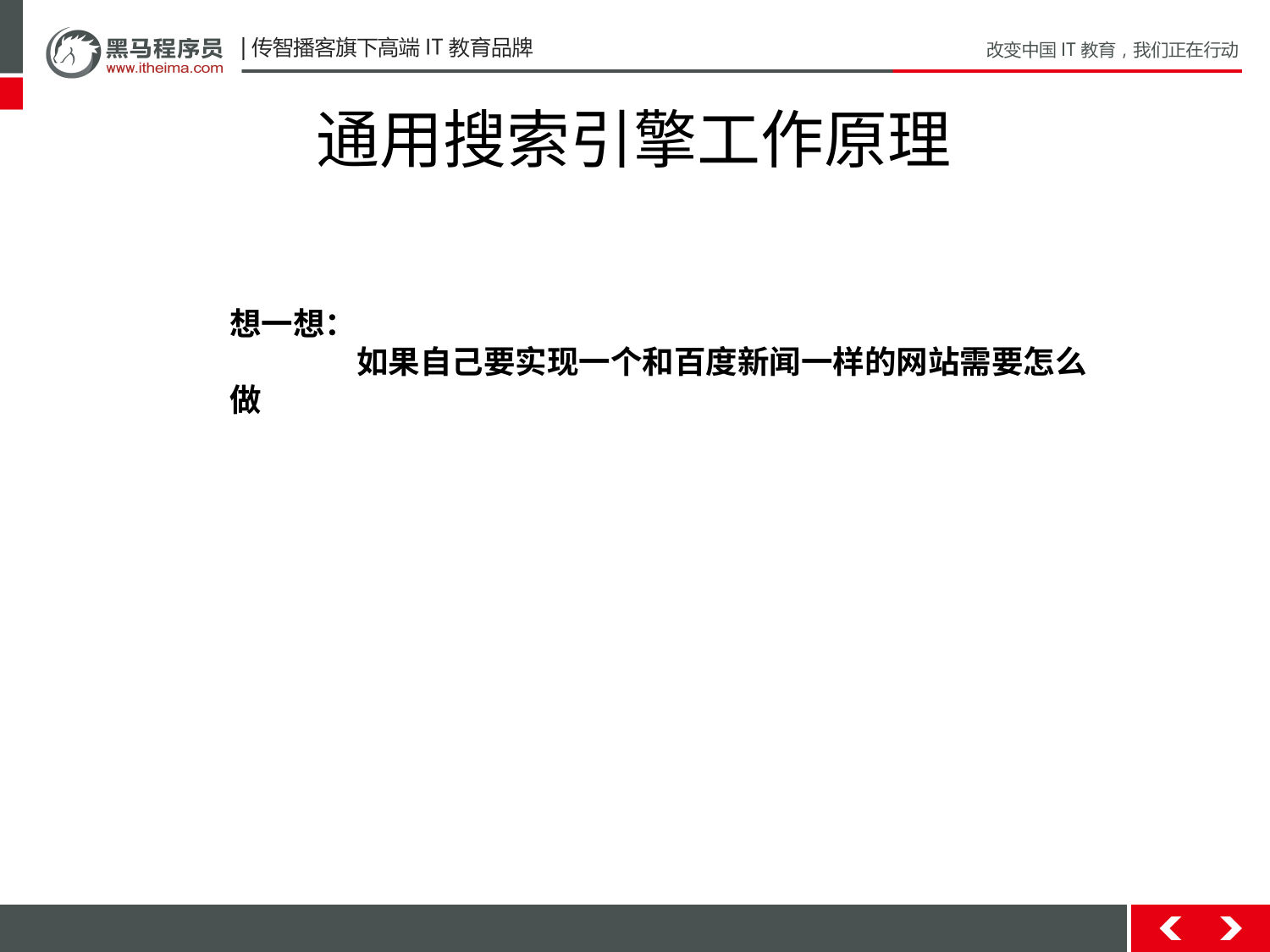

# 通用搜索引擎工作原理
想一想：
	如果自己要实现一个和百度新闻一样的网站需要怎么做